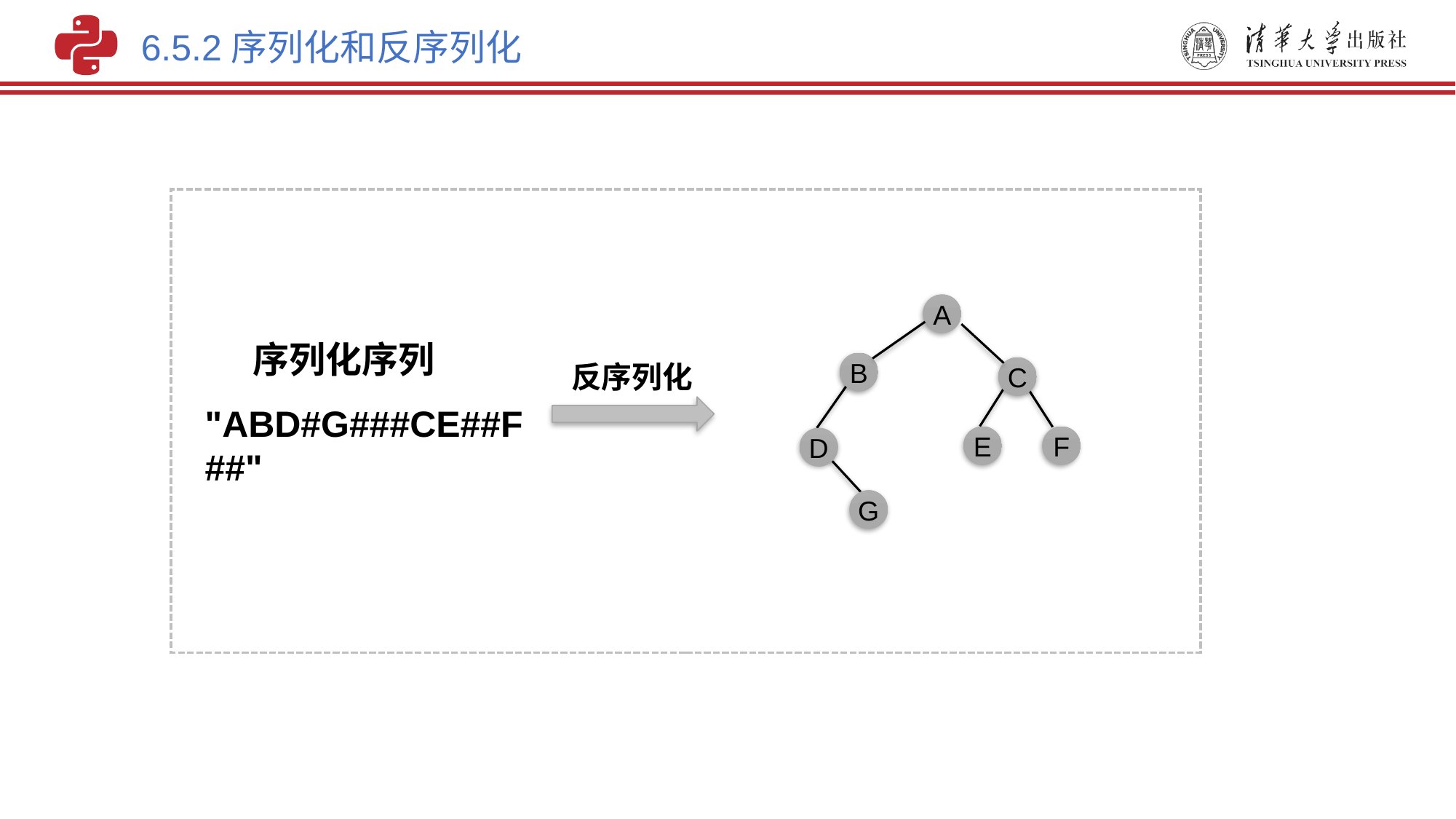

6.5.2序列化和反序列化

A
B
C

E
F
D

G
序列化序列
反序列化
"ABD#G###CE##F##"